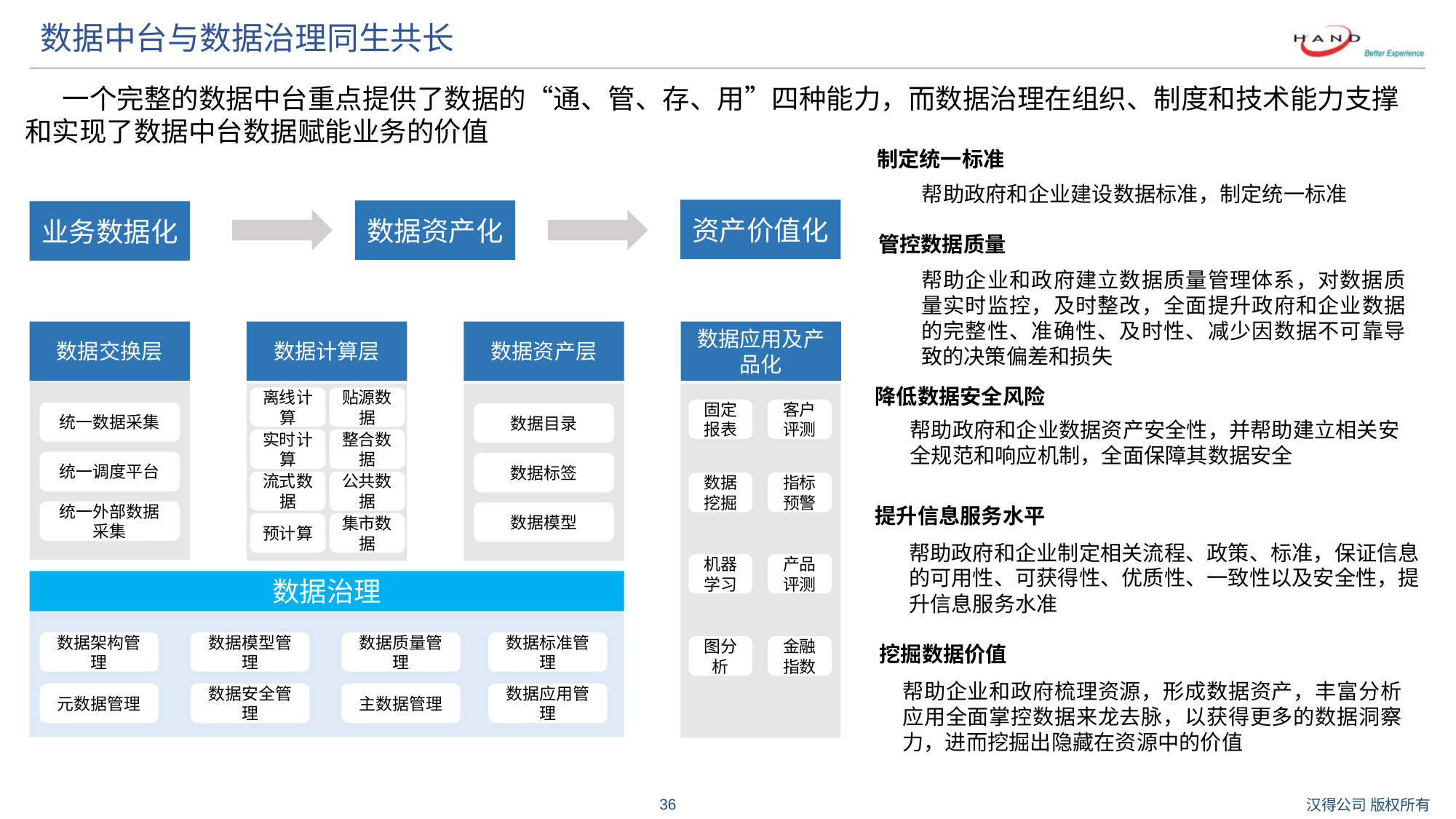

# 数据中台与数据治理同生共长
     一个完整的数据中台重点提供了数据的“通、管、存、用”四种能力，而数据治理在组织、制度和技术能力支撑和实现了数据中台数据赋能业务的价值
制定统一标准
帮助政府和企业建设数据标准，制定统一标准
资产价值化
数据资产化
业务数据化

数据交换层
数据计算层
数据资产层
数据应用及产品化

统一数据采集
统一调度平台
统一外部数据采集

数据目录
数据标签
数据模型

离线计算
贴源数据
固定报表
客户评测
实时计算
整合数据
流式数据
公共数据
数据挖掘
指标预警
预计算
集市数据
机器学习
产品评测
数据治理

数据架构管理
数据模型管理
数据质量管理
数据标准管理
图分析
金融指数
元数据管理
数据安全管理
主数据管理
数据应用管理
管控数据质量
帮助企业和政府建立数据质量管理体系，对数据质量实时监控，及时整改，全面提升政府和企业数据的完整性、准确性、及时性、减少因数据不可靠导致的决策偏差和损失
降低数据安全风险
帮助政府和企业数据资产安全性，并帮助建立相关安全规范和响应机制，全面保障其数据安全
提升信息服务水平
帮助政府和企业制定相关流程、政策、标准，保证信息的可用性、可获得性、优质性、一致性以及安全性，提升信息服务水准
挖掘数据价值
帮助企业和政府梳理资源，形成数据资产，丰富分析应用全面掌控数据来龙去脉，以获得更多的数据洞察力，进而挖掘出隐藏在资源中的价值